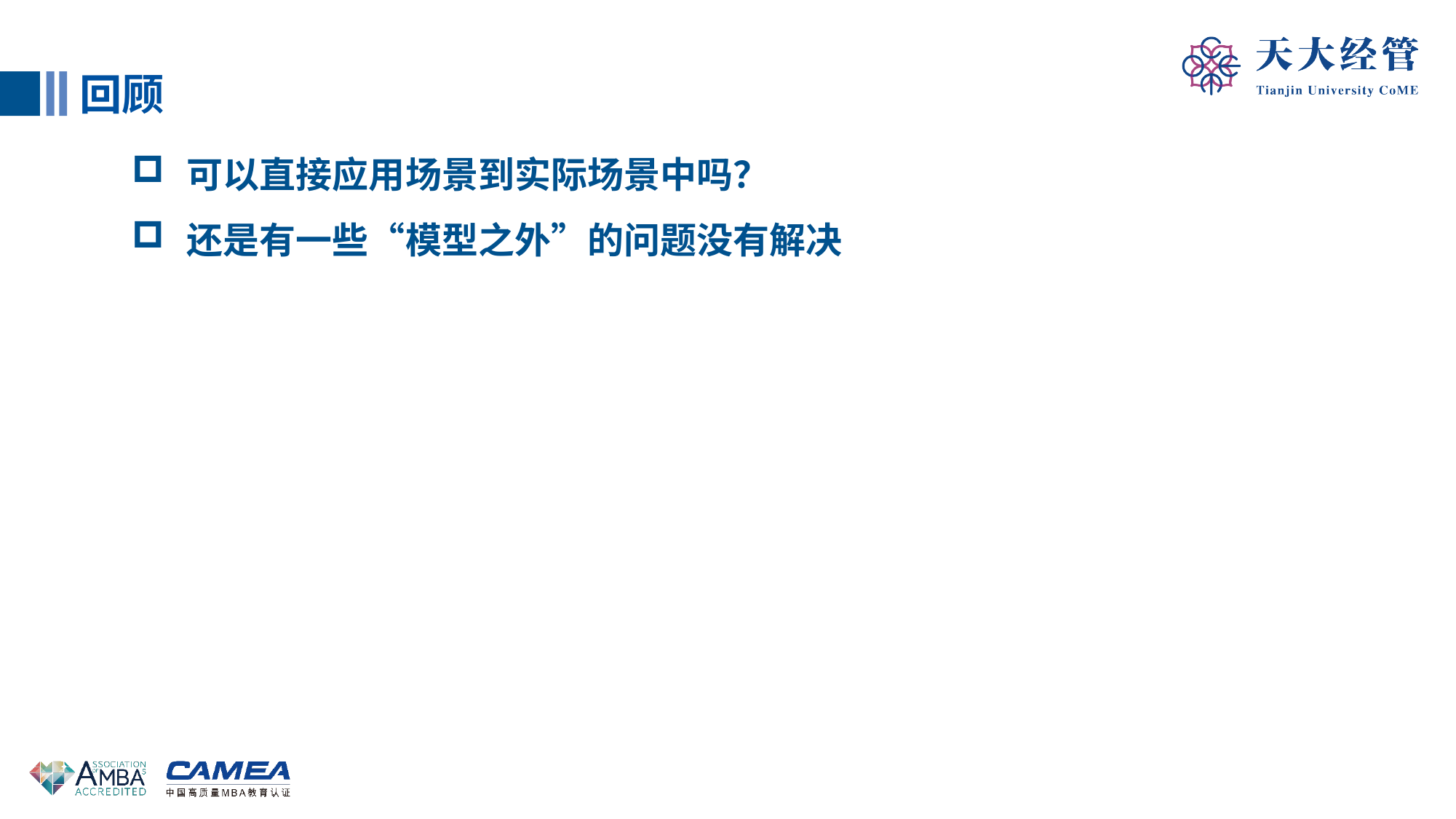

回顾

可以直接应用场景到实际场景中吗？
还是有一些“模型之外”的问题没有解决